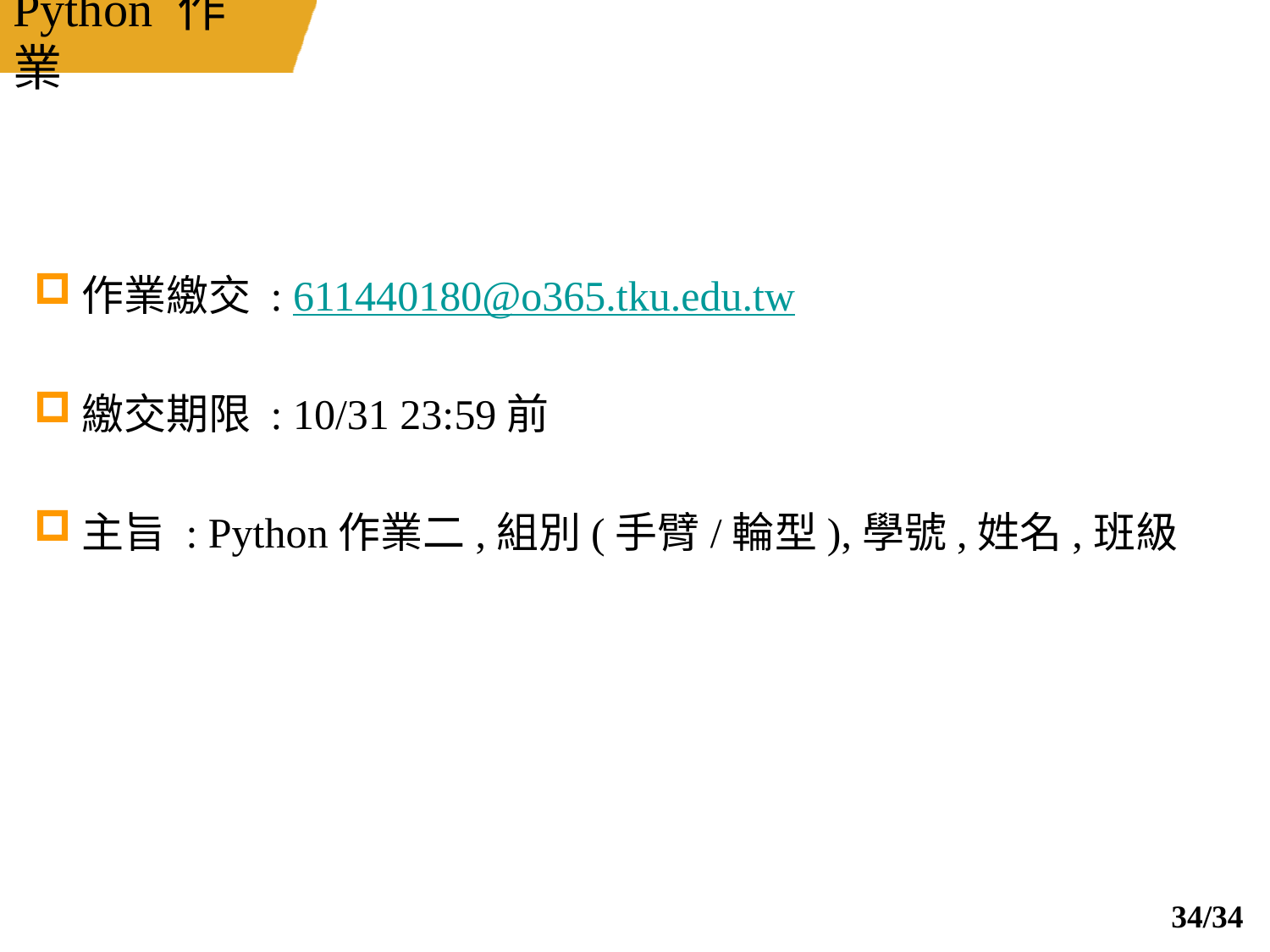

# Python 作業

作業繳交 : 611440180@o365.tku.edu.tw

繳交期限 : 10/31 23:59前

主旨 : Python作業二,組別(手臂/輪型),學號,姓名,班級
34/34